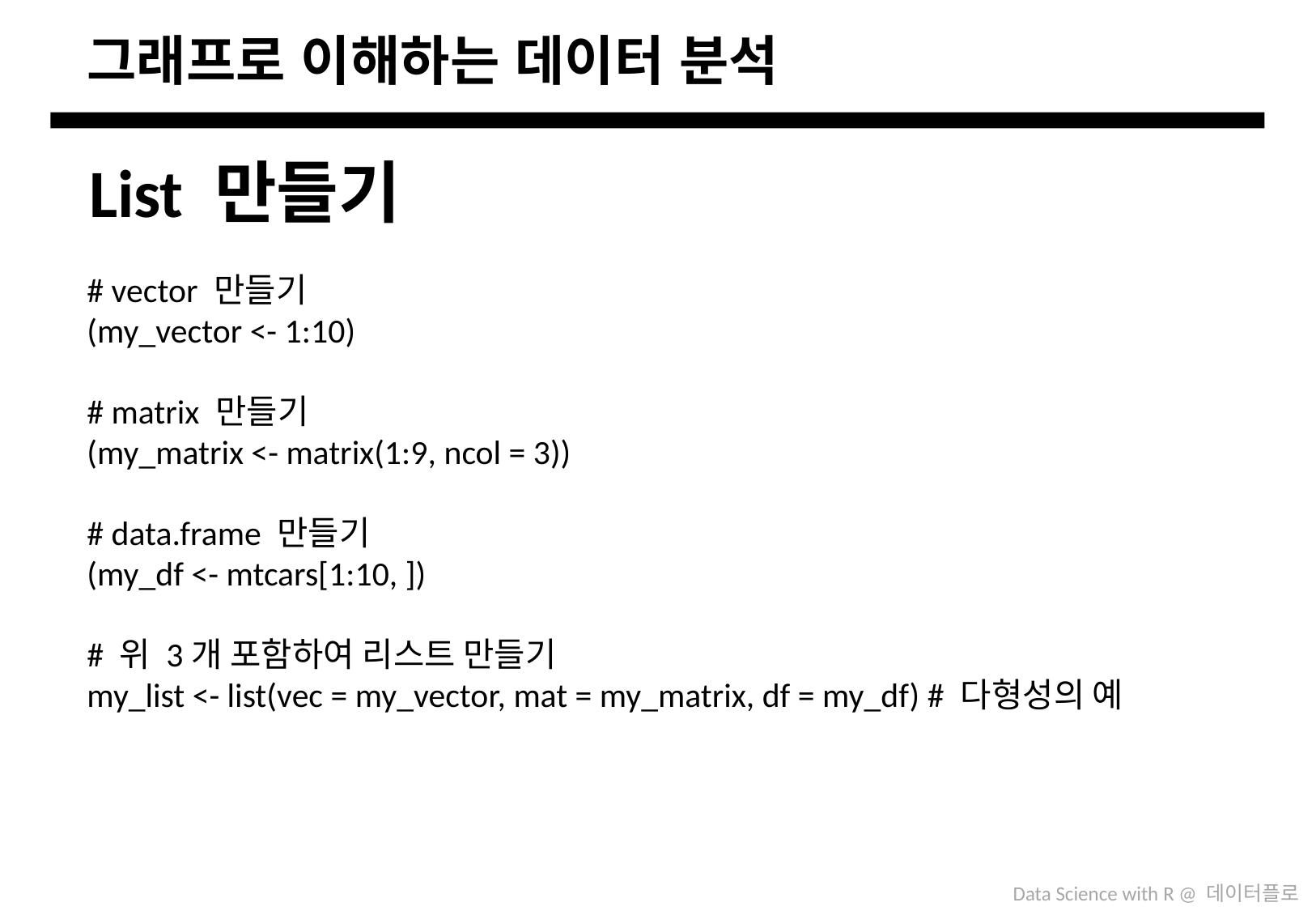

# 그래프로 이해하는 데이터 분석
List 만들기

# vector 만들기
(my_vector <- 1:10)

# matrix 만들기
(my_matrix <- matrix(1:9, ncol = 3))

# data.frame 만들기
(my_df <- mtcars[1:10, ])

# 위 3개 포함하여 리스트 만들기
my_list <- list(vec = my_vector, mat = my_matrix, df = my_df) # 다형성의 예